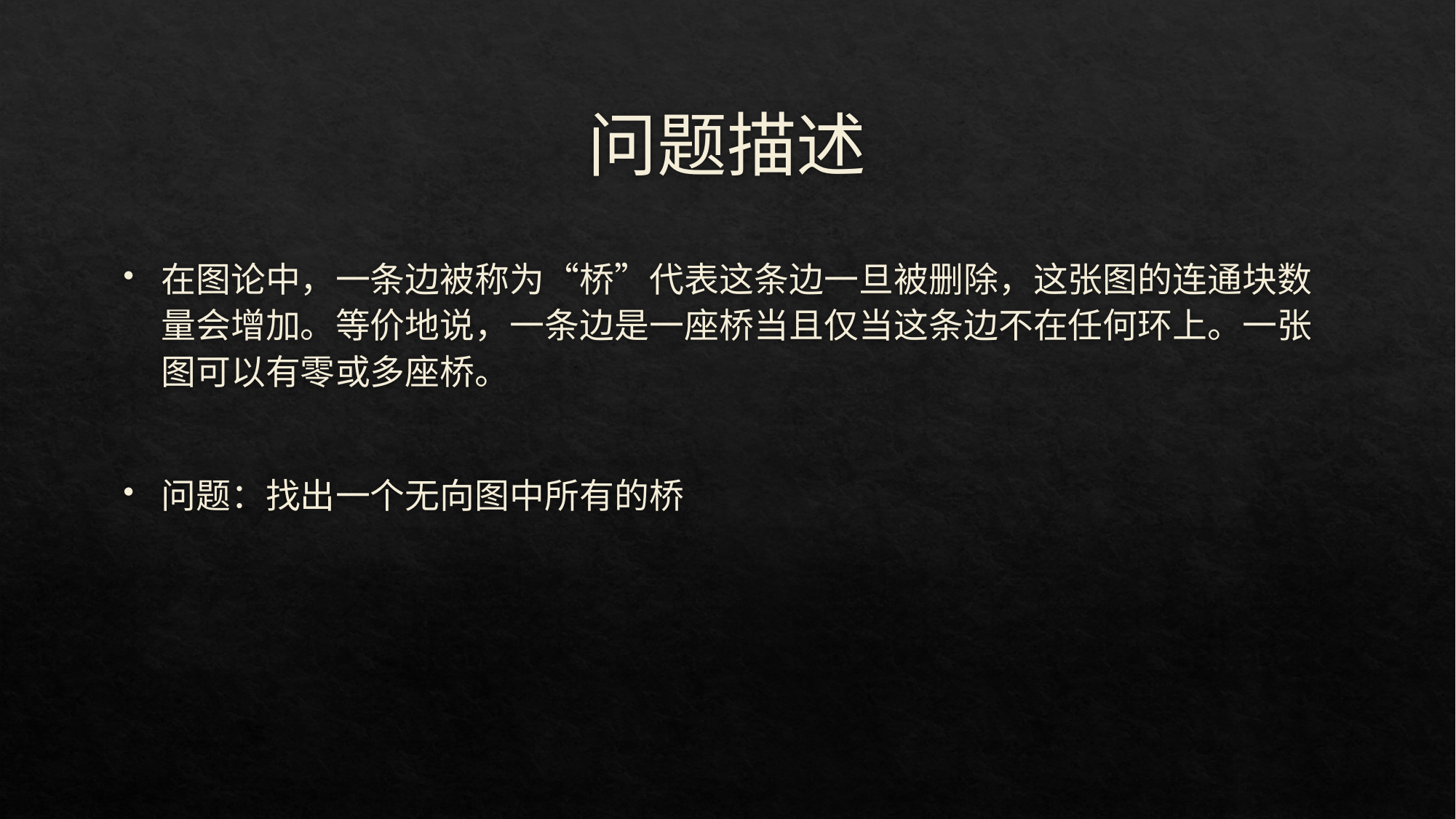

# 问题描述

在图论中，一条边被称为“桥”代表这条边一旦被删除，这张图的连通块数量会增加。等价地说，一条边是一座桥当且仅当这条边不在任何环上。一张图可以有零或多座桥。

问题：找出一个无向图中所有的桥